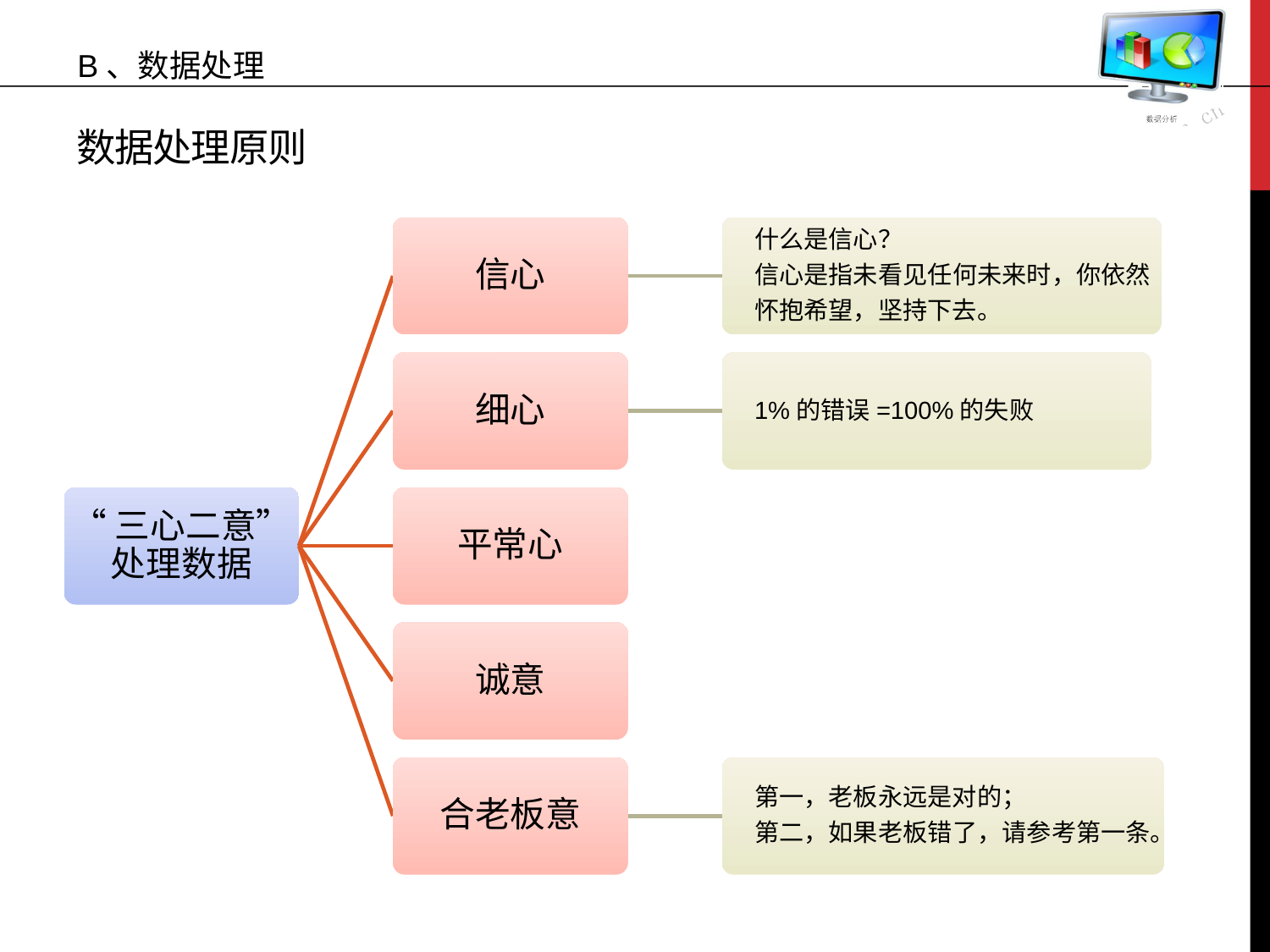

B、数据处理
# 数据处理原则
“三心二意”处理数据

信心

    什么是信心？
    信心是指未看见任何未来时，你依然
    怀抱希望，坚持下去。

细心

    1%的错误=100%的失败

平常心

诚意

合老板意

    第一，老板永远是对的；
    第二，如果老板错了，请参考第一条。